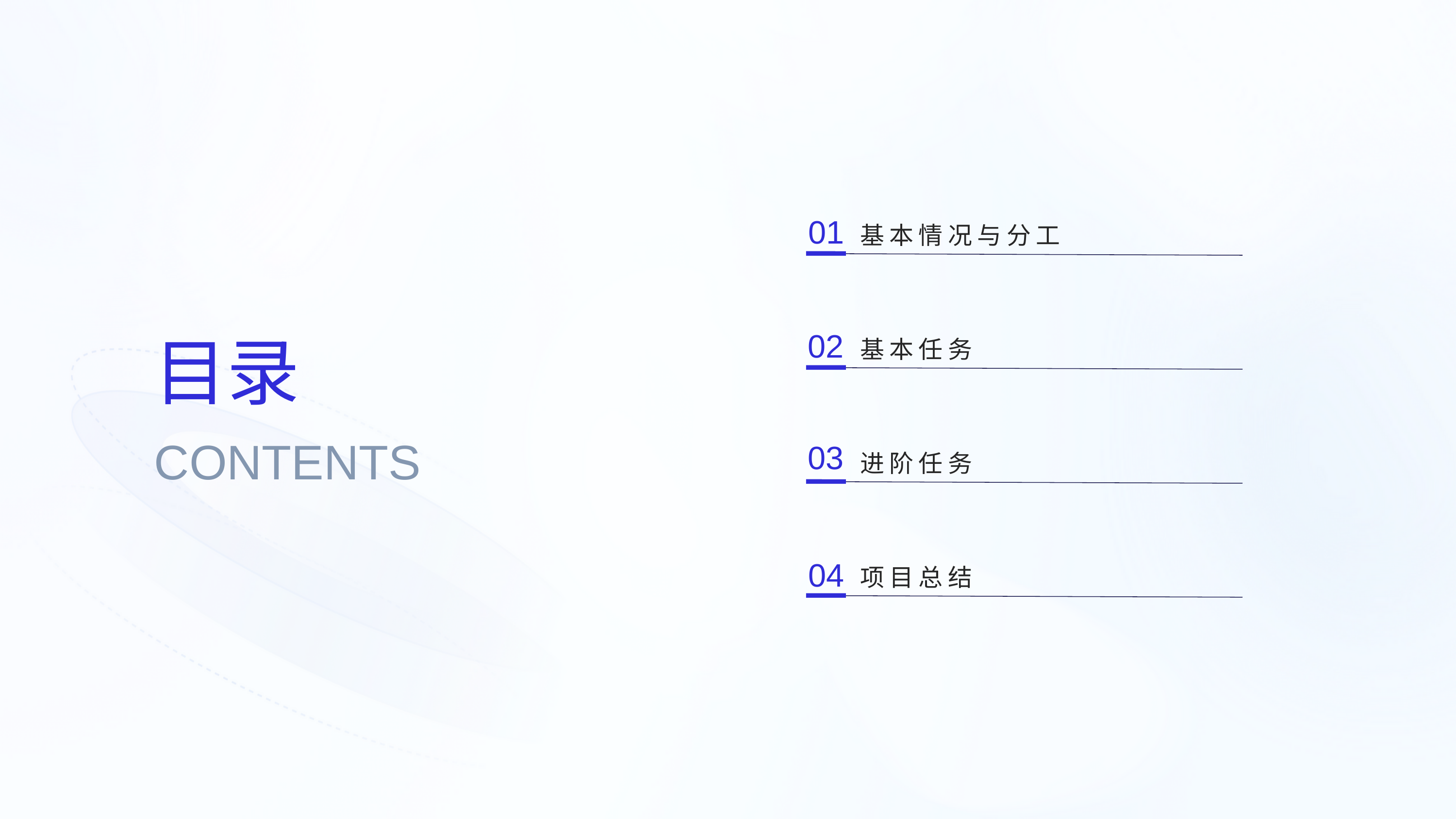

01
基本情况与分工

02
目录
基本任务

CONTENTS
03
进阶任务

04
项目总结